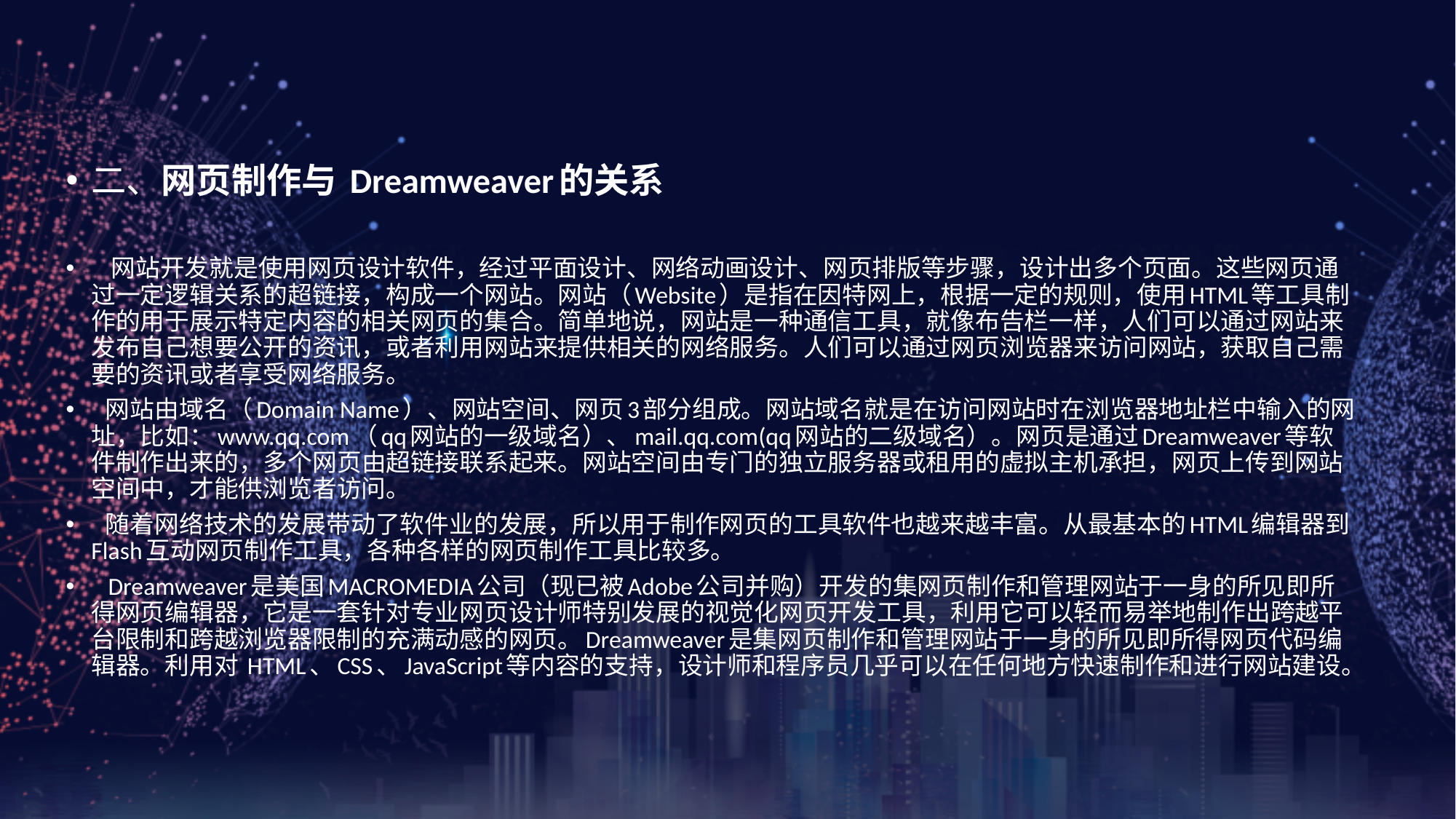

二、网页制作与 Dreamweaver的关系

   网站开发就是使用网页设计软件，经过平面设计、网络动画设计、网页排版等步骤，设计出多个页面。这些网页通过一定逻辑关系的超链接，构成一个网站。网站（Website）是指在因特网上，根据一定的规则，使用HTML等工具制作的用于展示特定内容的相关网页的集合。简单地说，网站是一种通信工具，就像布告栏一样，人们可以通过网站来发布自己想要公开的资讯，或者利用网站来提供相关的网络服务。人们可以通过网页浏览器来访问网站，获取自己需要的资讯或者享受网络服务。
  网站由域名（Domain Name）、网站空间、网页3部分组成。网站域名就是在访问网站时在浏览器地址栏中输入的网址，比如：www.qq.com（qq网站的一级域名）、mail.qq.com(qq网站的二级域名）。网页是通过Dreamweaver等软件制作出来的，多个网页由超链接联系起来。网站空间由专门的独立服务器或租用的虚拟主机承担，网页上传到网站空间中，才能供浏览者访问。
  随着网络技术的发展带动了软件业的发展，所以用于制作网页的工具软件也越来越丰富。从最基本的HTML编辑器到Flash互动网页制作工具，各种各样的网页制作工具比较多。
   Dreamweaver是美国MACROMEDIA公司（现已被Adobe公司并购）开发的集网页制作和管理网站于一身的所见即所得网页编辑器，它是一套针对专业网页设计师特别发展的视觉化网页开发工具，利用它可以轻而易举地制作出跨越平台限制和跨越浏览器限制的充满动感的网页。Dreamweaver是集网页制作和管理网站于一身的所见即所得网页代码编辑器。利用对 HTML、CSS、JavaScript等内容的支持，设计师和程序员几乎可以在任何地方快速制作和进行网站建设。